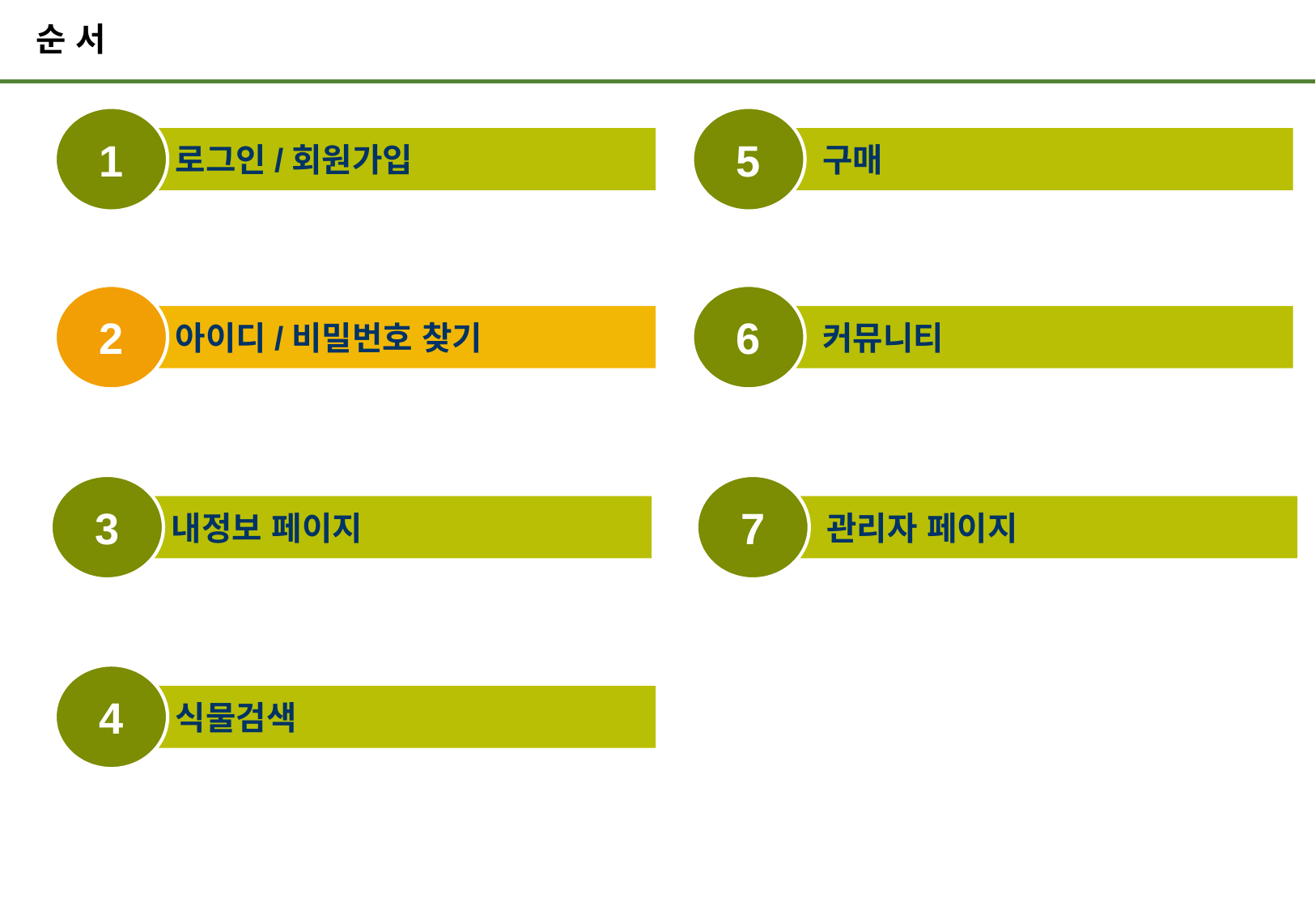

# 순 서

5
1
       구매
      로그인/회원가입
6
2
       커뮤니티
      아이디/비밀번호 찾기
7
3
      내정보 페이지
       관리자 페이지
4
      식물검색